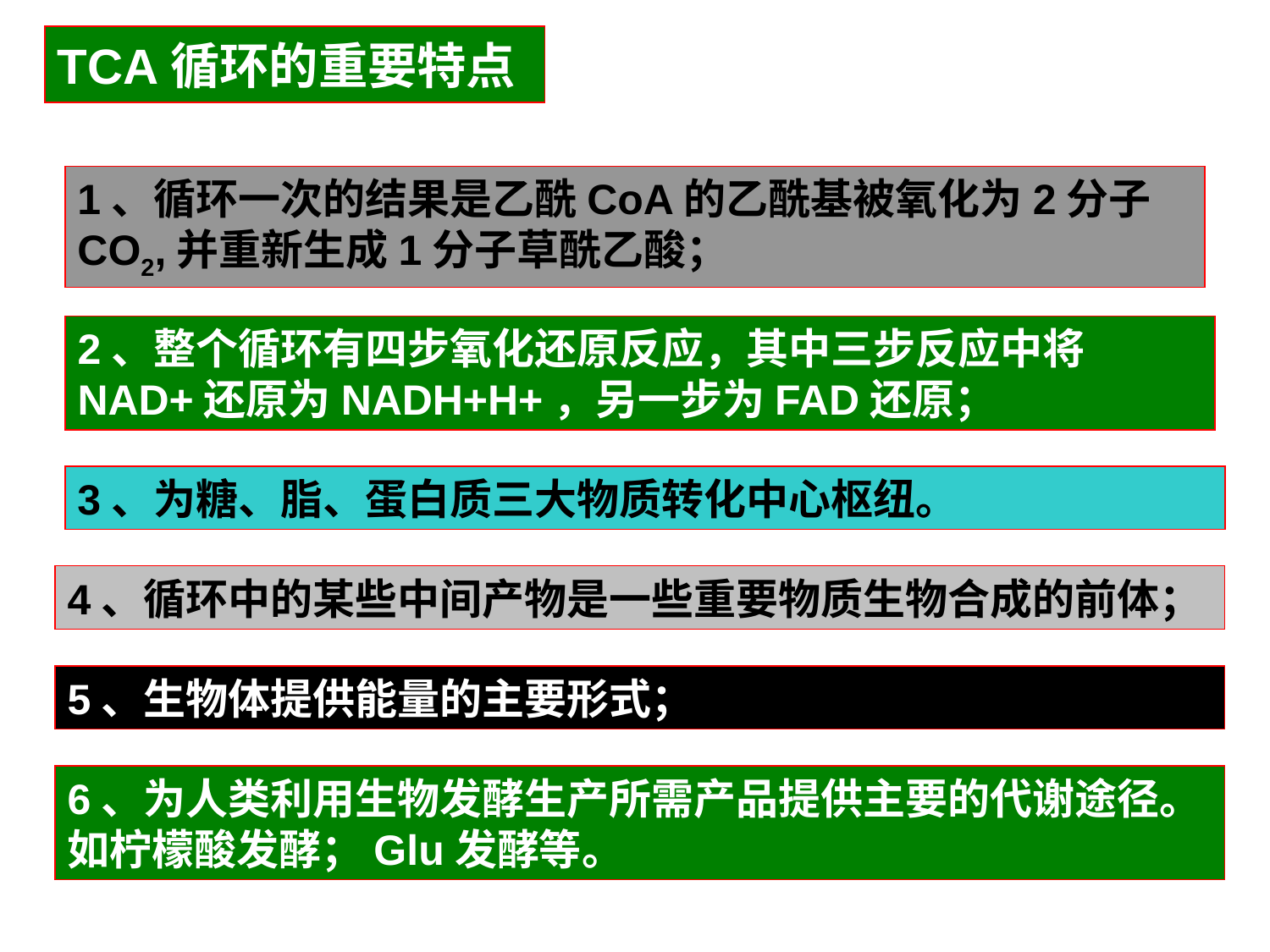

TCA循环的重要特点
1、循环一次的结果是乙酰CoA的乙酰基被氧化为2分子CO2,并重新生成1分子草酰乙酸；
2、整个循环有四步氧化还原反应，其中三步反应中将NAD+还原为NADH+H+，另一步为FAD还原；
3、为糖、脂、蛋白质三大物质转化中心枢纽。
4、循环中的某些中间产物是一些重要物质生物合成的前体；
5、生物体提供能量的主要形式；
6、为人类利用生物发酵生产所需产品提供主要的代谢途径。如柠檬酸发酵；Glu发酵等。